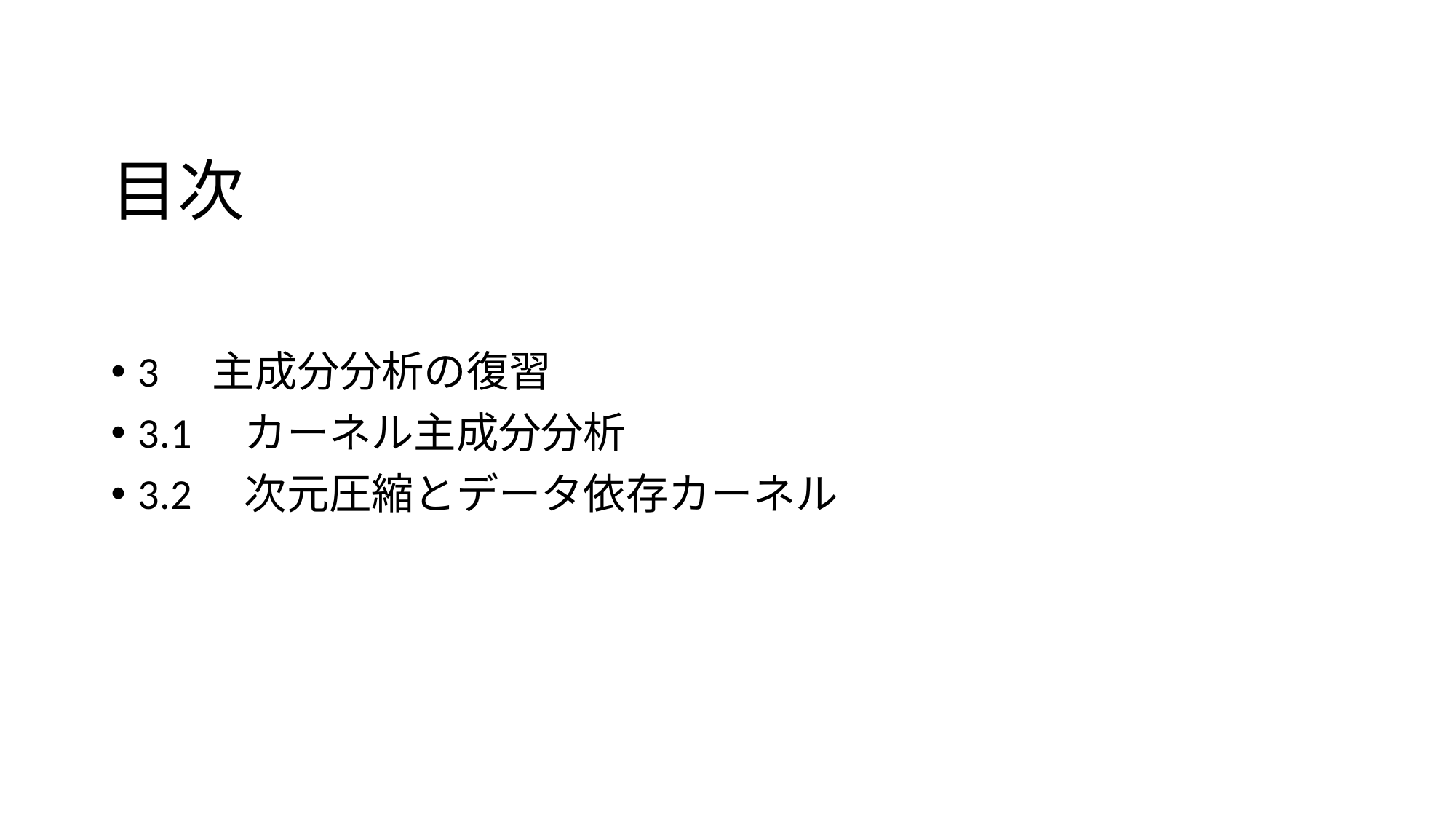

# 目次

3　主成分分析の復習
3.1　カーネル主成分分析
3.2　次元圧縮とデータ依存カーネル